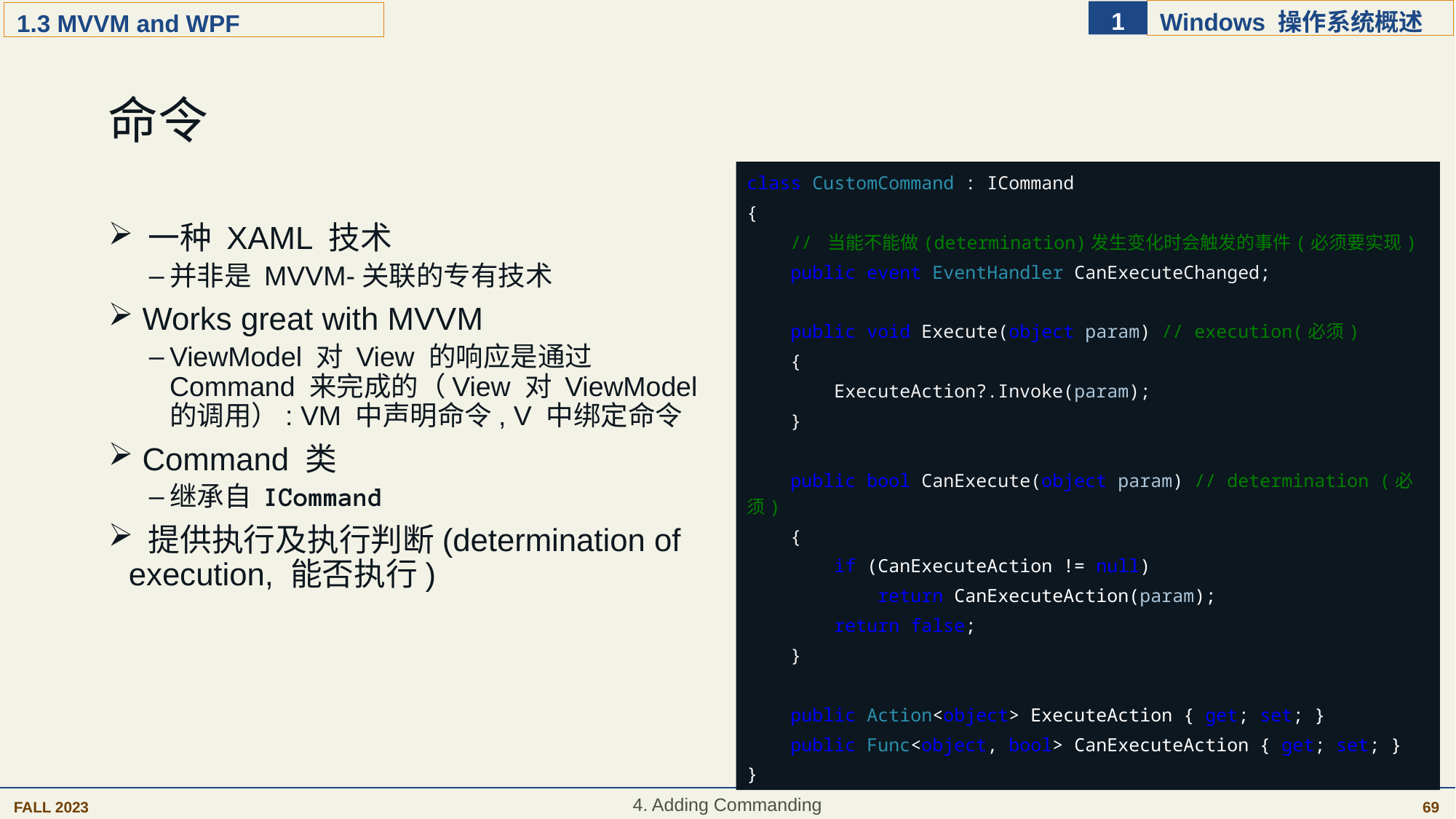

命令
class CustomCommand : ICommand
{
    // 当能不能做(determination)发生变化时会触发的事件(必须要实现)
    public event EventHandler CanExecuteChanged;

    public void Execute(object param) // execution(必须)
    {
        ExecuteAction?.Invoke(param);
    }

    public bool CanExecute(object param) // determination (必须)
    {
        if (CanExecuteAction != null)
            return CanExecuteAction(param);
        return false;
    }

    public Action<object> ExecuteAction { get; set; }
    public Func<object, bool> CanExecuteAction { get; set; }
}
 一种 XAML 技术
并非是 MVVM-关联的专有技术
 Works great with MVVM
ViewModel 对 View 的响应是通过 Command 来完成的（View 对 ViewModel 的调用）: VM 中声明命令, V 中绑定命令
 Command 类
继承自 ICommand
 提供执行及执行判断(determination of execution, 能否执行)
4. Adding Commanding